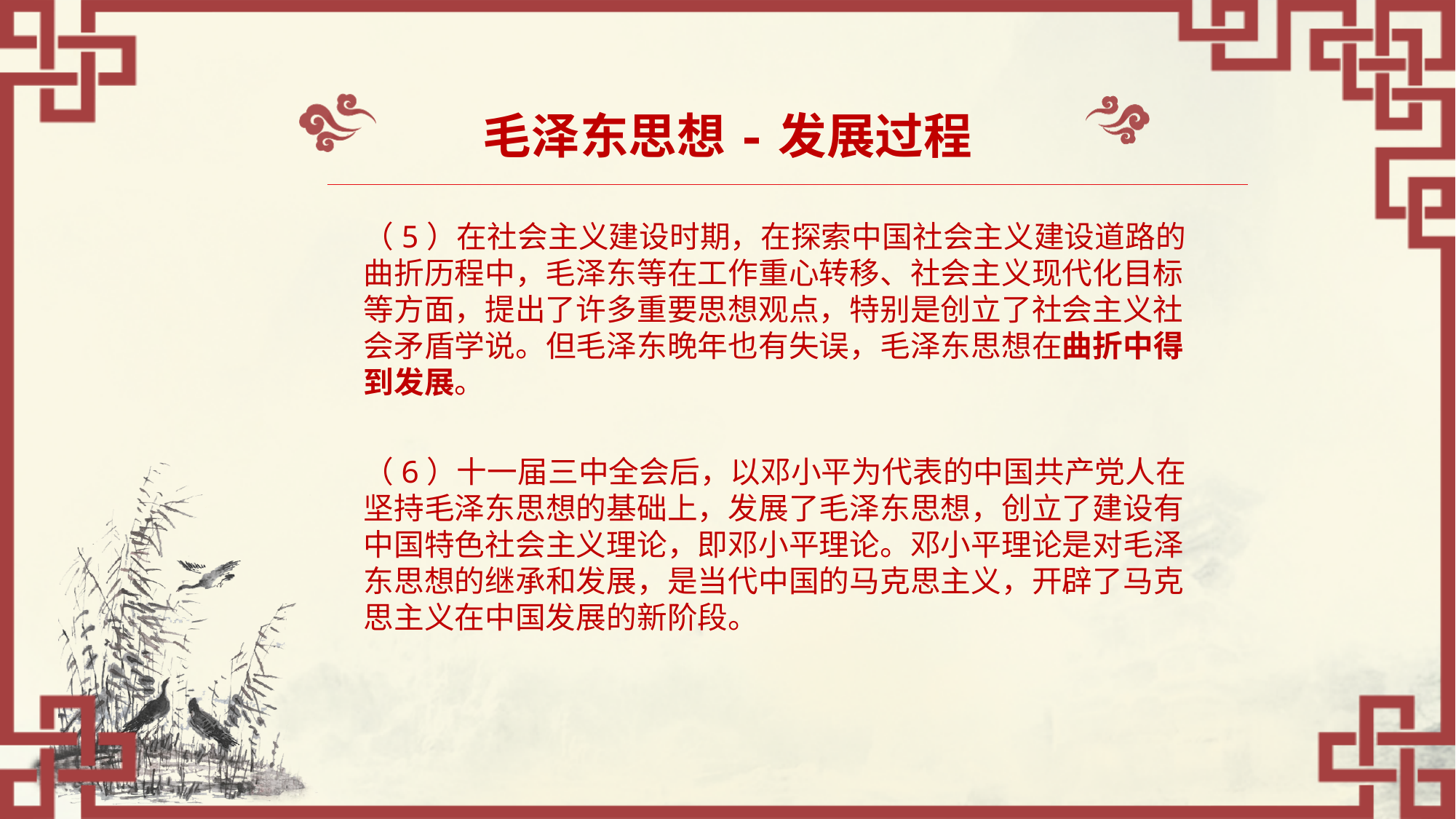

毛泽东思想-发展过程
（5）在社会主义建设时期，在探索中国社会主义建设道路的曲折历程中，毛泽东等在工作重心转移、社会主义现代化目标等方面，提出了许多重要思想观点，特别是创立了社会主义社会矛盾学说。但毛泽东晚年也有失误，毛泽东思想在曲折中得到发展。
（6）十一届三中全会后，以邓小平为代表的中国共产党人在坚持毛泽东思想的基础上，发展了毛泽东思想，创立了建设有中国特色社会主义理论，即邓小平理论。邓小平理论是对毛泽东思想的继承和发展，是当代中国的马克思主义，开辟了马克思主义在中国发展的新阶段。